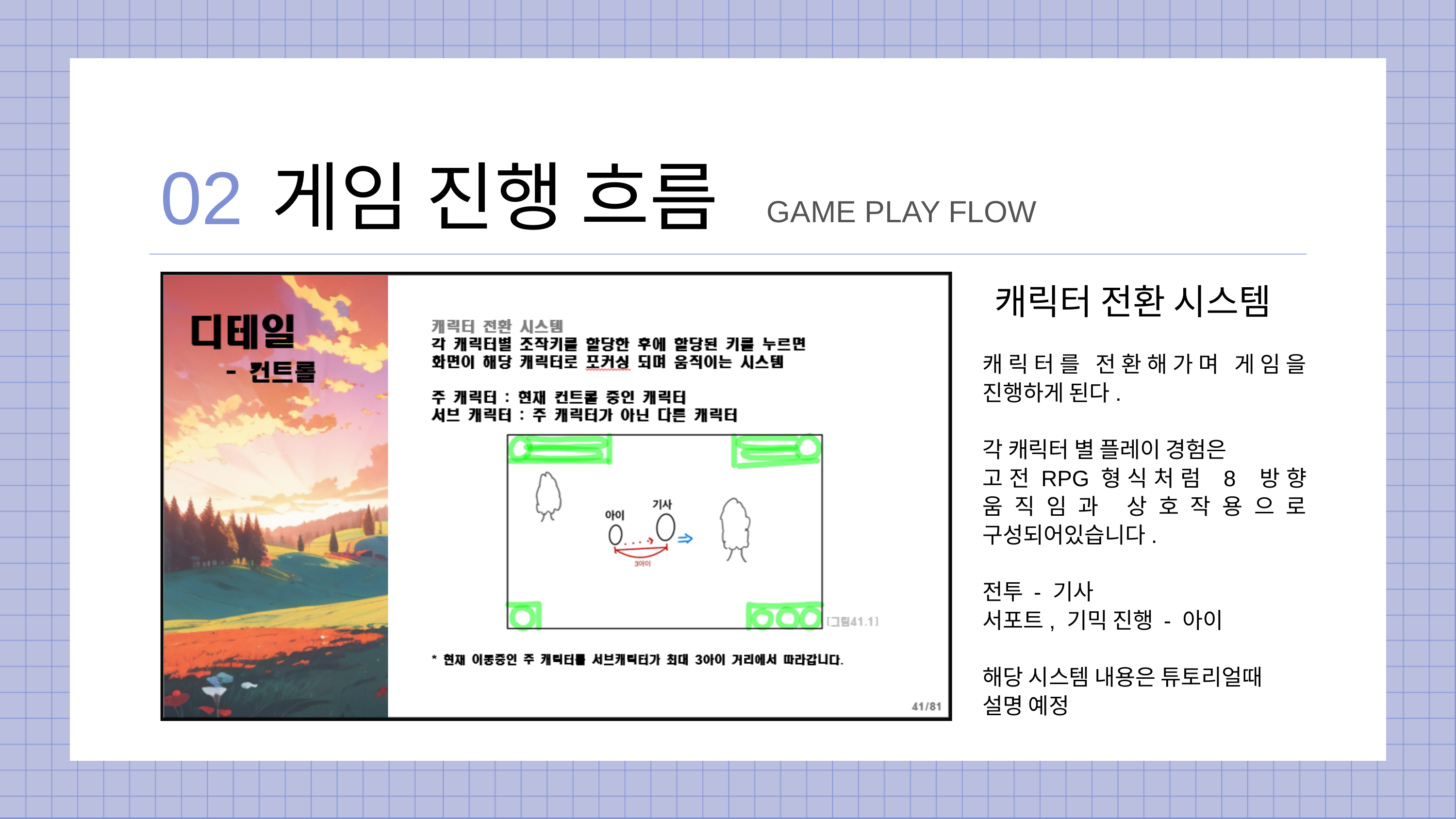

02
게임 진행 흐름
GAME PLAY FLOW

캐릭터 전환 시스템
캐릭터를 전환해가며 게임을 진행하게 된다.

각 캐릭터 별 플레이 경험은
고전RPG형식처럼 8 방향 움직임과 상호작용으로 구성되어있습니다.

전투 - 기사
서포트, 기믹 진행 - 아이

해당 시스템 내용은 튜토리얼때
설명 예정